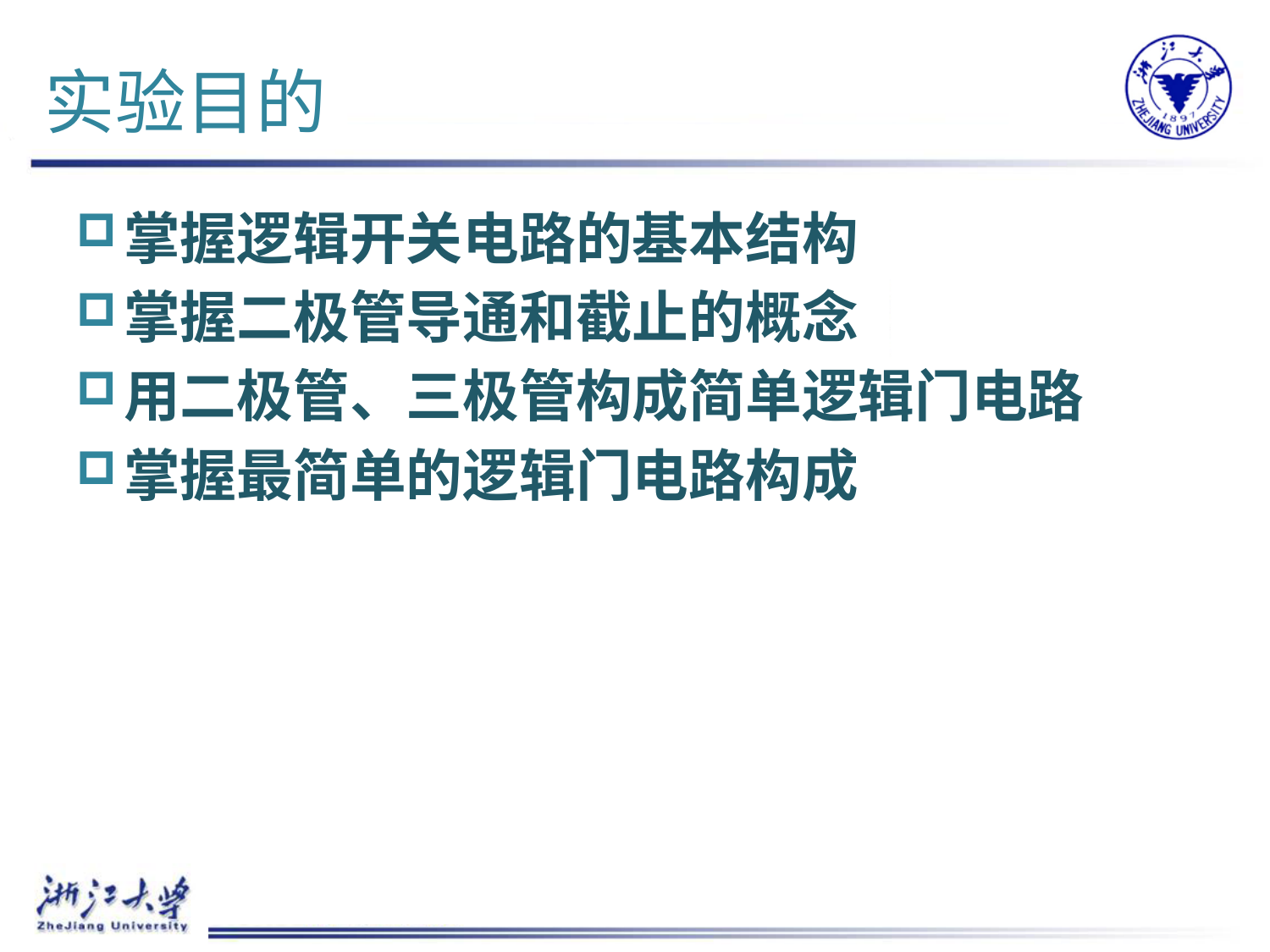

# 实验目的
掌握逻辑开关电路的基本结构
掌握二极管导通和截止的概念
用二极管、三极管构成简单逻辑门电路
掌握最简单的逻辑门电路构成